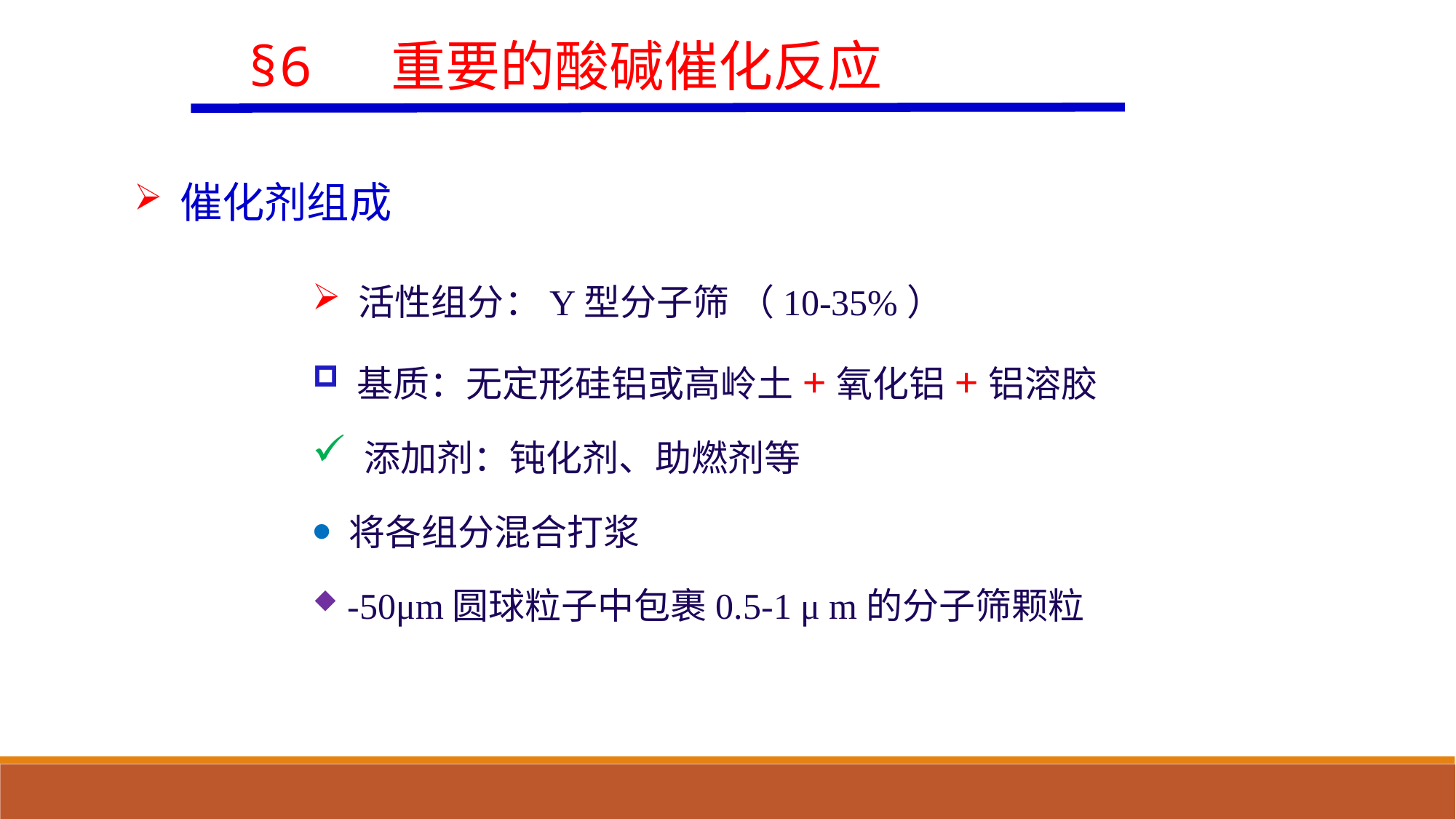

§6  重要的酸碱催化反应

 催化剂组成

 活性组分：Y型分子筛 （10-35%）
 基质：无定形硅铝或高岭土+氧化铝+铝溶胶
 添加剂：钝化剂、助燃剂等
 将各组分混合打浆
 -50μm圆球粒子中包裹0.5-1 μ m的分子筛颗粒